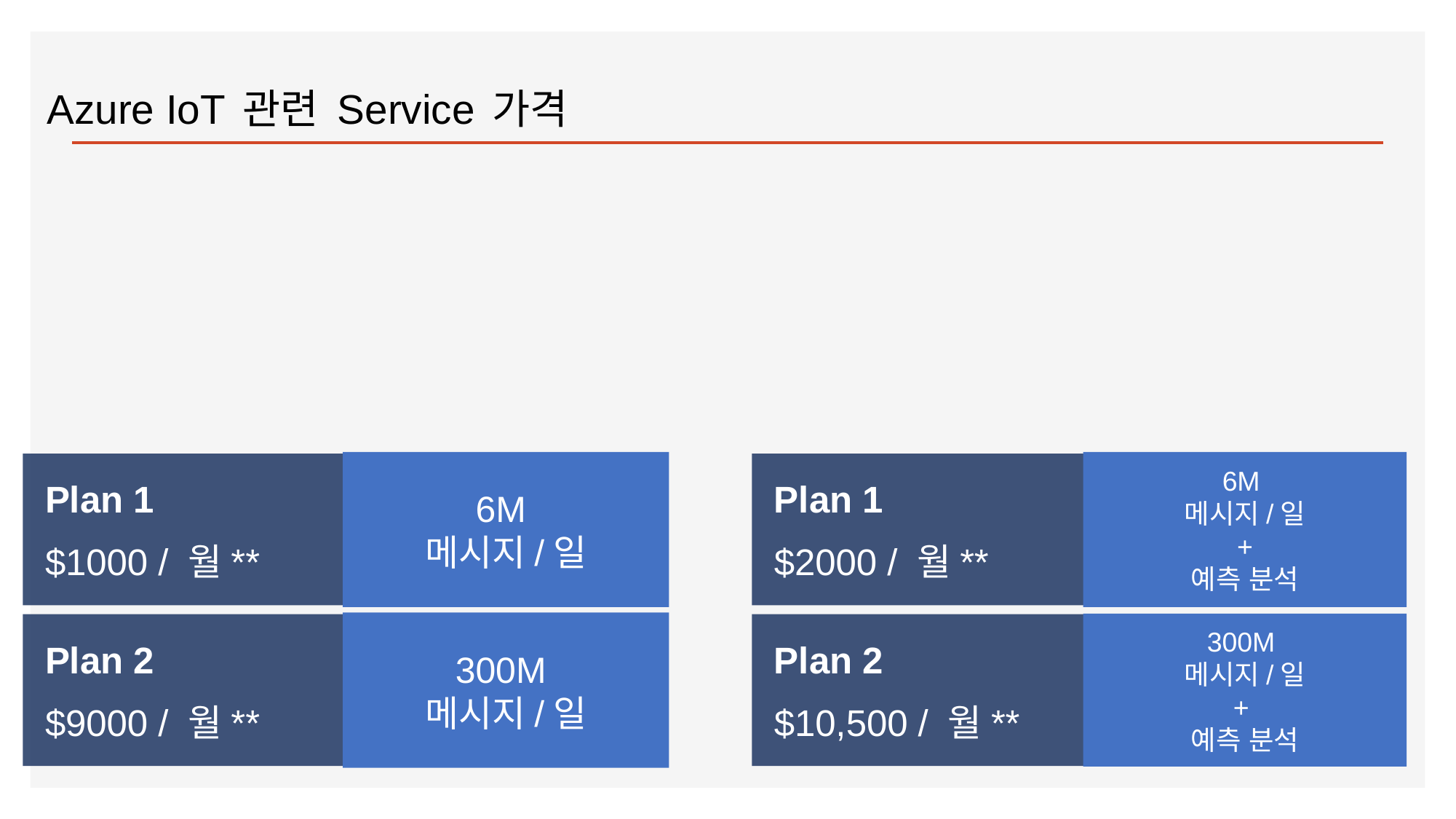

Azure IoT 관련 Service 가격
6M
메시지/일
6M
메시지/일
+
예측 분석
Plan 1
$1000 / 월**
Plan 1
$2000 / 월**
300M
메시지/일
Plan 2
$9000 / 월**
300M
메시지/일
+
예측 분석
Plan 2
$10,500 / 월**